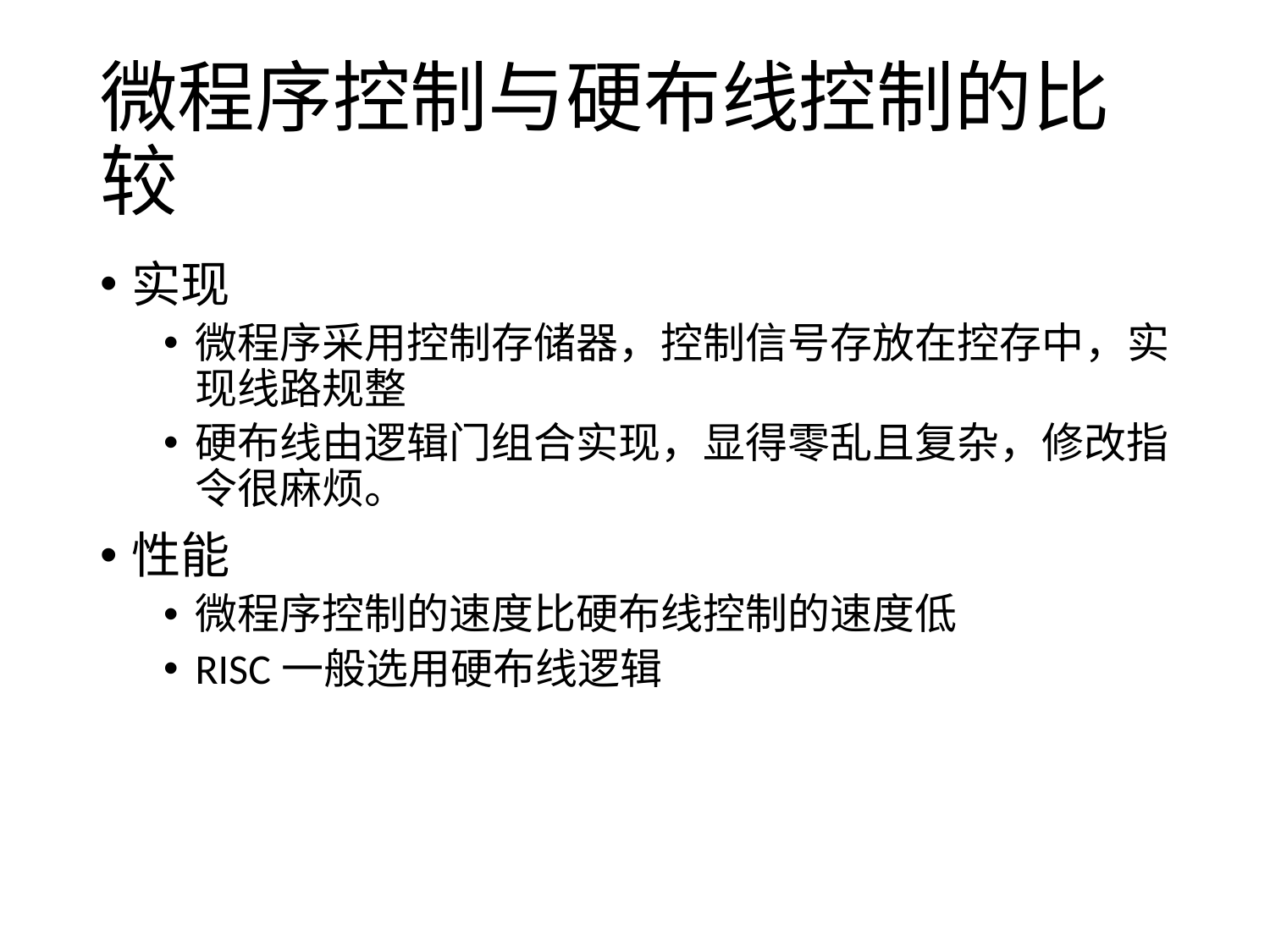

# 微程序控制与硬布线控制的比较
实现
微程序采用控制存储器，控制信号存放在控存中，实现线路规整
硬布线由逻辑门组合实现，显得零乱且复杂，修改指令很麻烦。
性能
微程序控制的速度比硬布线控制的速度低
RISC一般选用硬布线逻辑